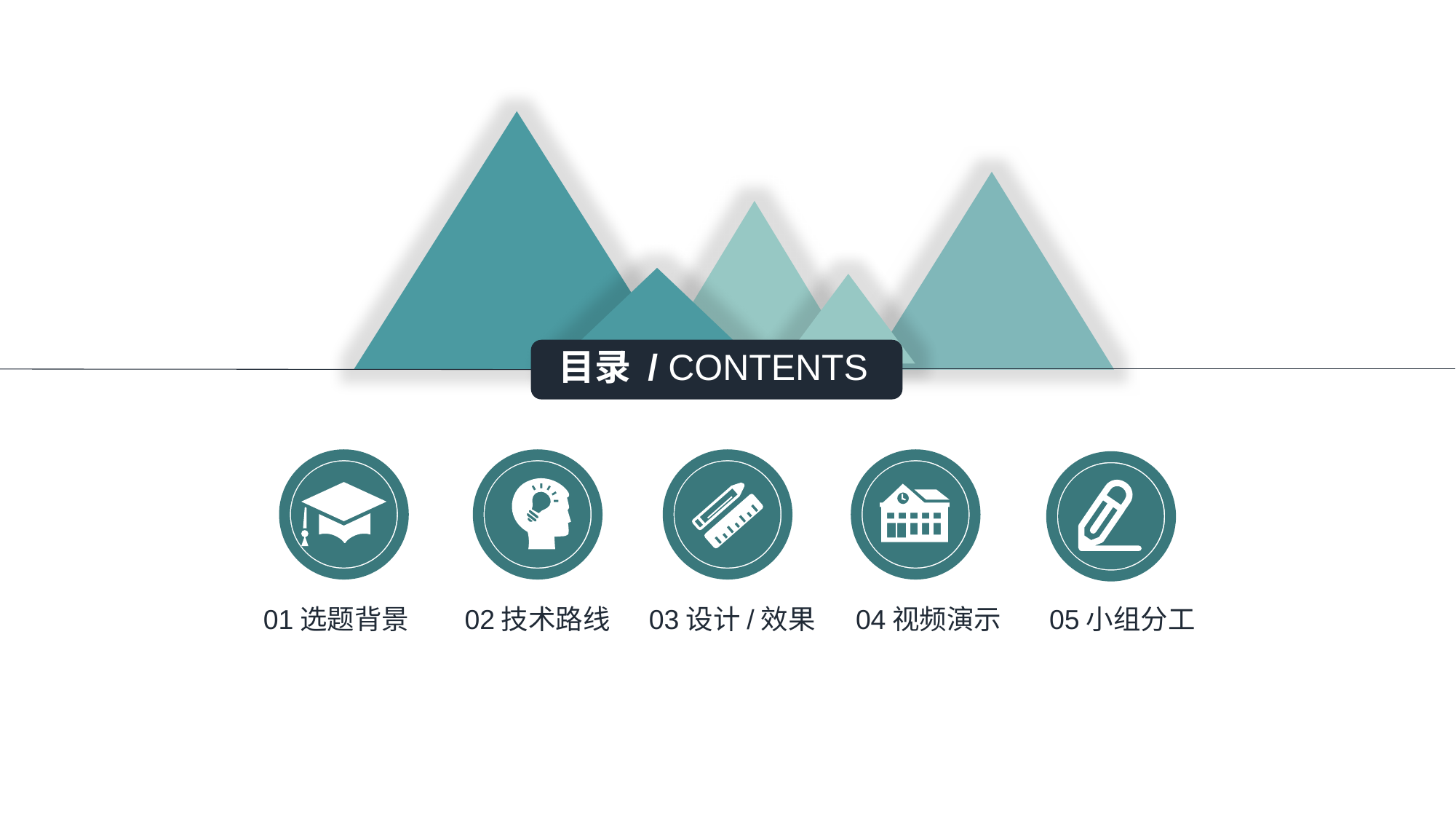

目录 / CONTENTS

03设计/效果
04视频演示
05小组分工
01选题背景
02技术路线